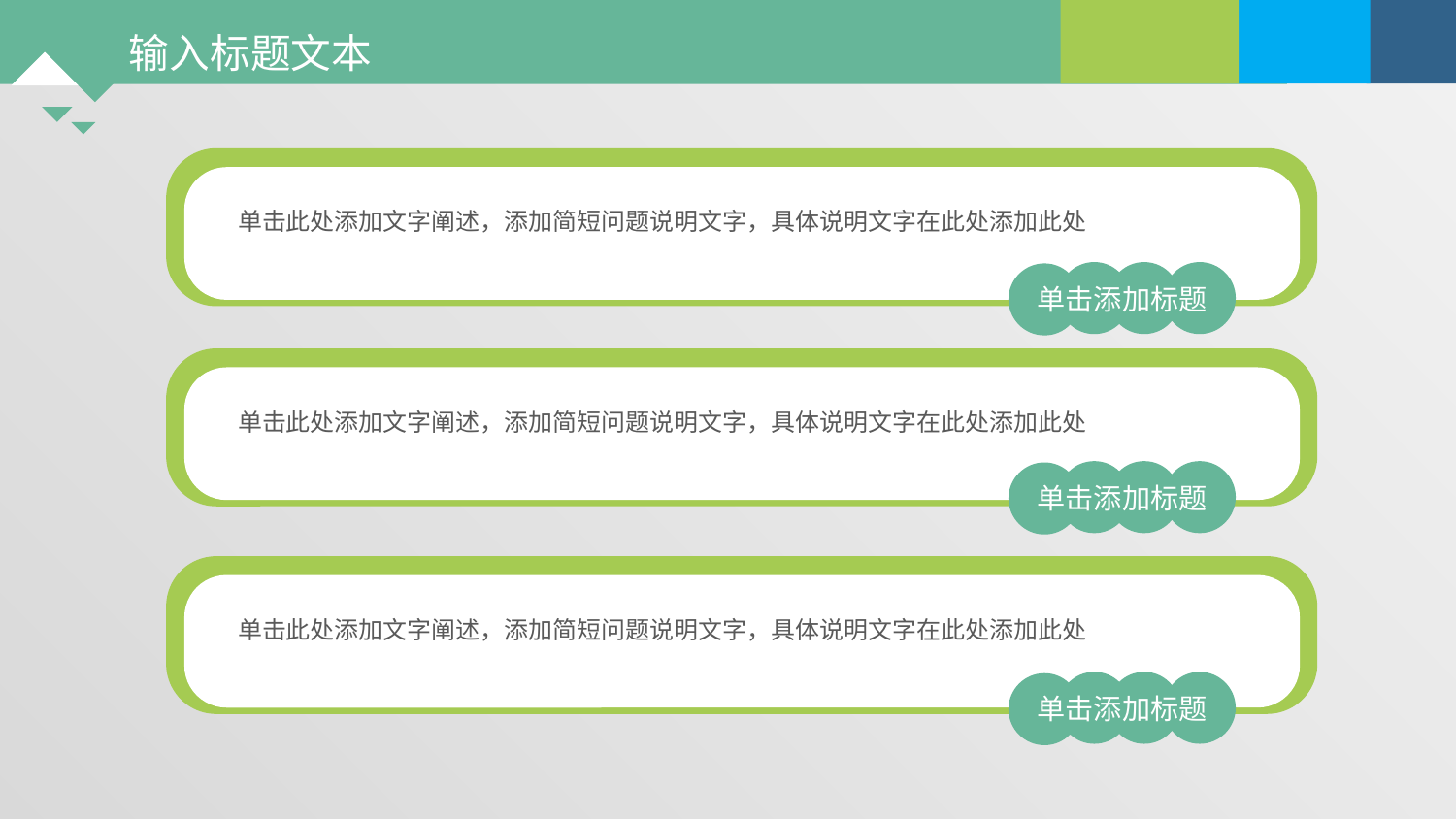

单击此处添加文字阐述，添加简短问题说明文字，具体说明文字在此处添加此处
单击添加标题

单击此处添加文字阐述，添加简短问题说明文字，具体说明文字在此处添加此处
单击添加标题

单击此处添加文字阐述，添加简短问题说明文字，具体说明文字在此处添加此处
单击添加标题